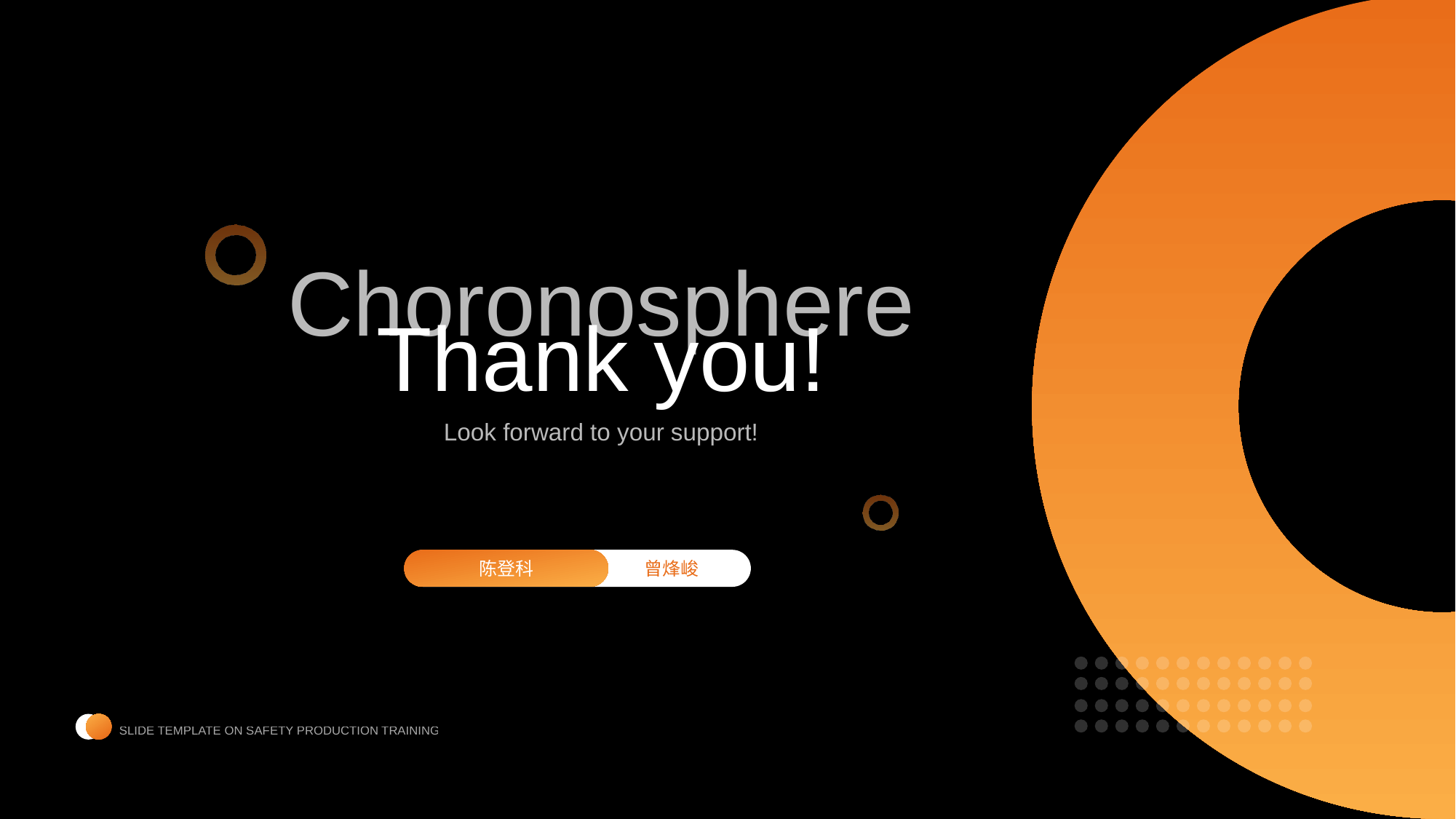

Choronosphere
Thank you!
Look forward to your support!

      曾烽峻
陈登科

SLIDE TEMPLATE ON SAFETY PRODUCTION TRAINING